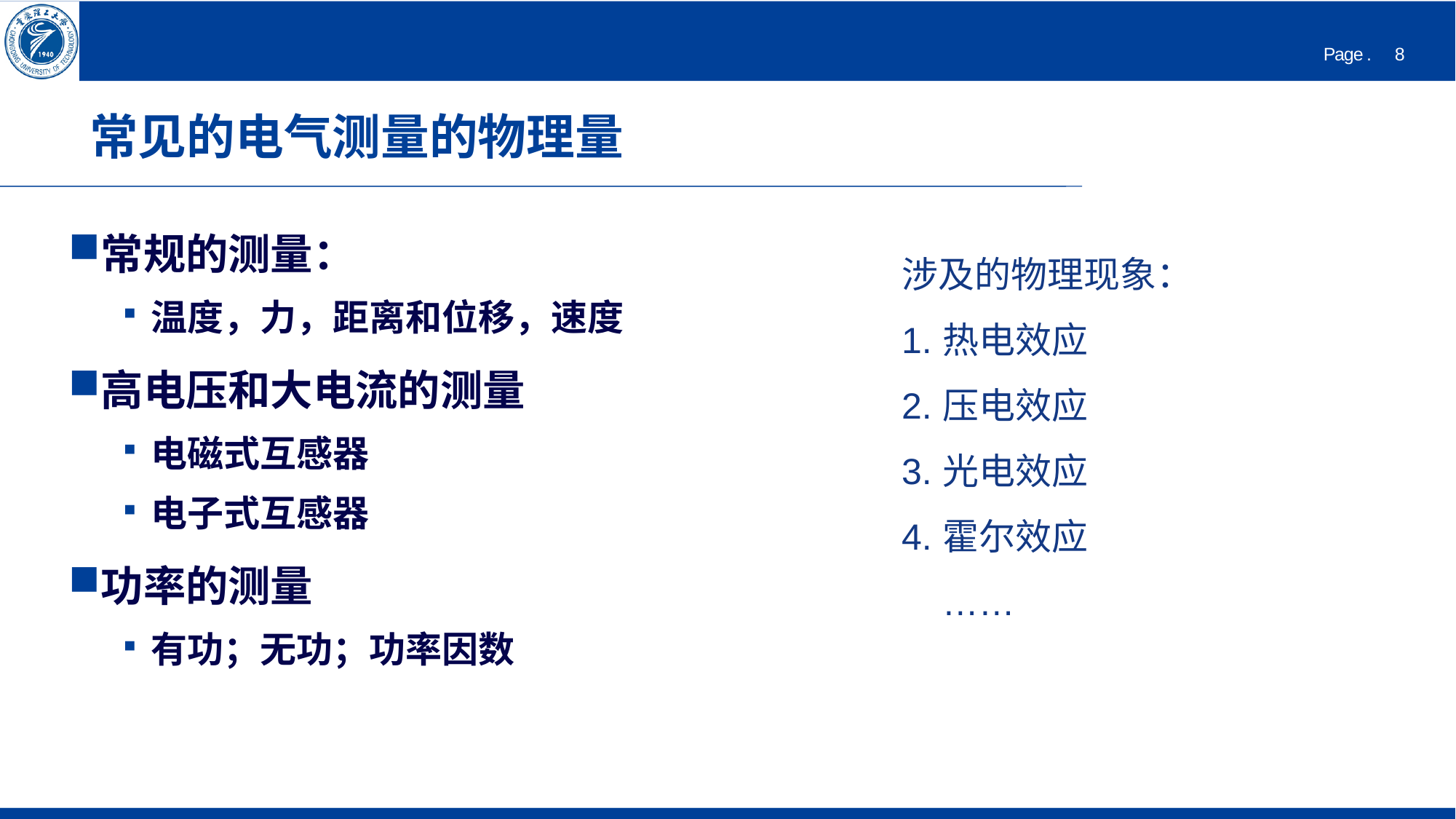

# 常见的电气测量的物理量

常规的测量：
温度，力，距离和位移，速度
高电压和大电流的测量
电磁式互感器
电子式互感器
功率的测量
有功；无功；功率因数

涉及的物理现象：
热电效应
压电效应
光电效应
霍尔效应
    ……